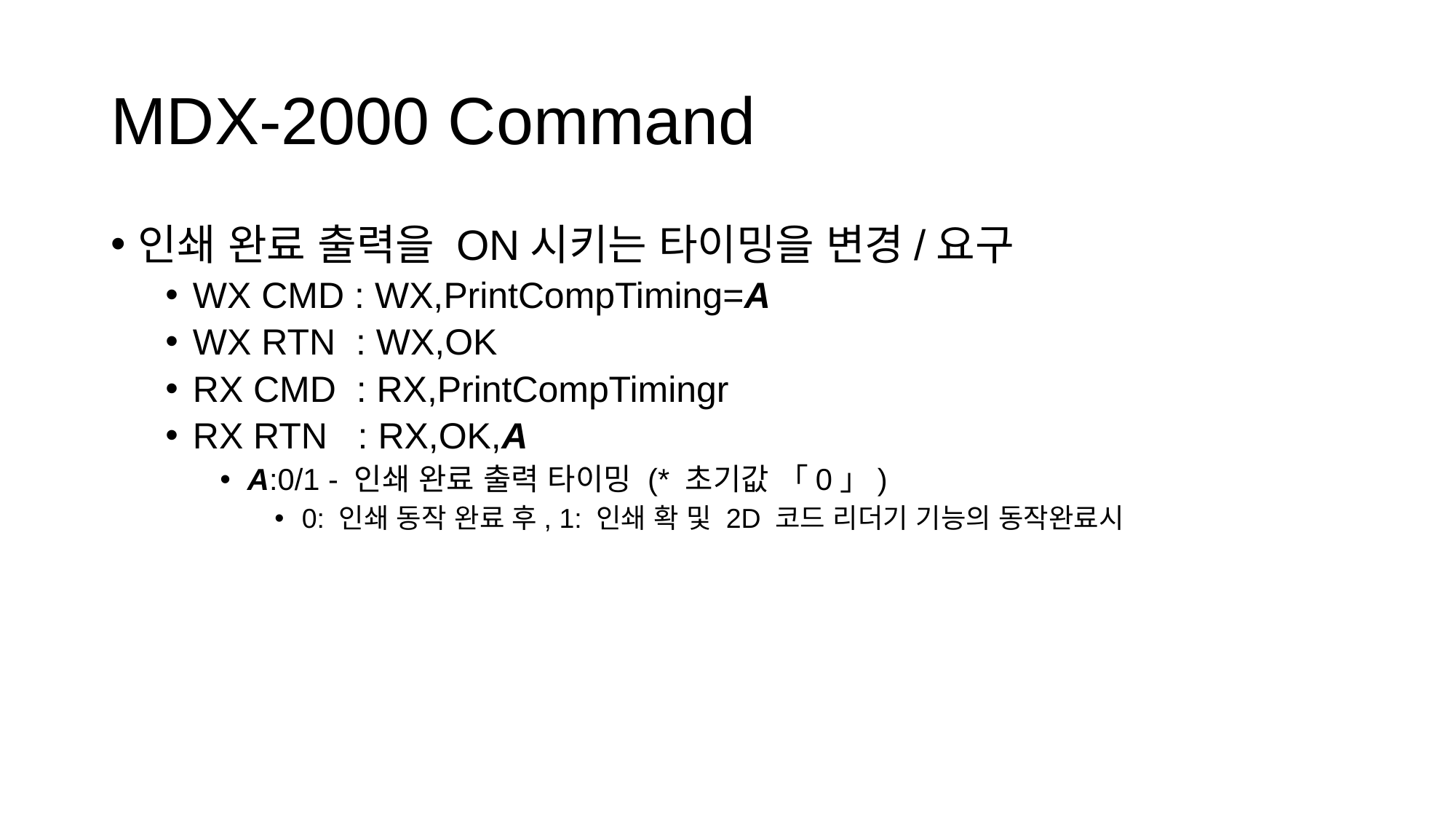

# MDX-2000 Command
인쇄 완료 출력을 ON시키는 타이밍을 변경/요구
WX CMD : WX,PrintCompTiming=A
WX RTN  : WX,OK
RX CMD  : RX,PrintCompTimingr
RX RTN   : RX,OK,A
A:0/1 - 인쇄 완료 출력 타이밍 (* 초기값 「0」)
0: 인쇄 동작 완료 후, 1: 인쇄 확 및 2D 코드 리더기 기능의 동작완료시